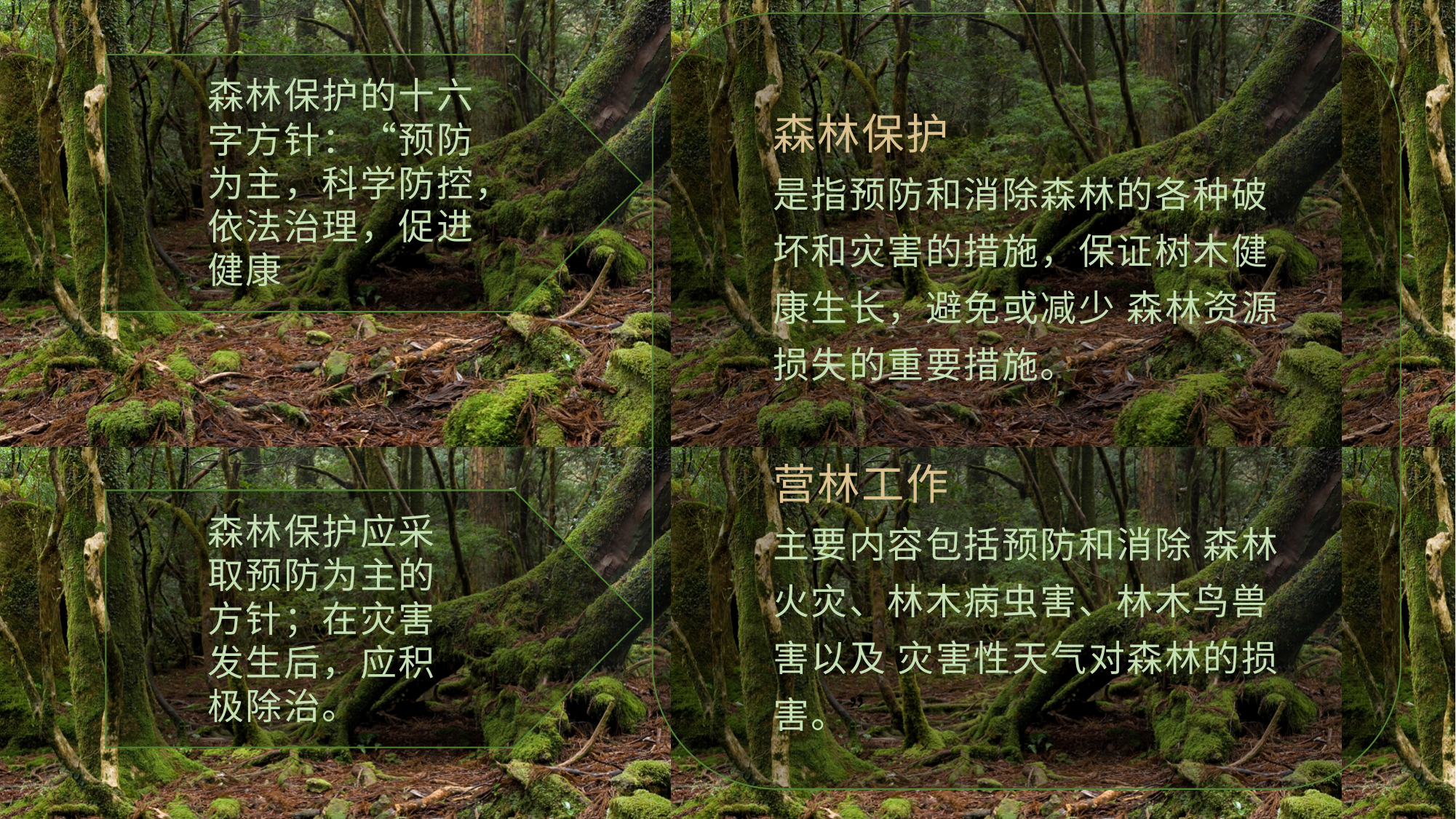

森林保护的十六字方针：“预防为主，科学防控，依法治理，促进健康

森林保护应采取预防为主的方针；在灾害发生后，应积极除治。
森林保护
是指预防和消除森林的各种破坏和灾害的措施，保证树木健康生长，避免或减少 森林资源损失的重要措施。

营林工作
主要内容包括预防和消除 森林火灾、林木病虫害、林木鸟兽害以及 灾害性天气对森林的损害。”